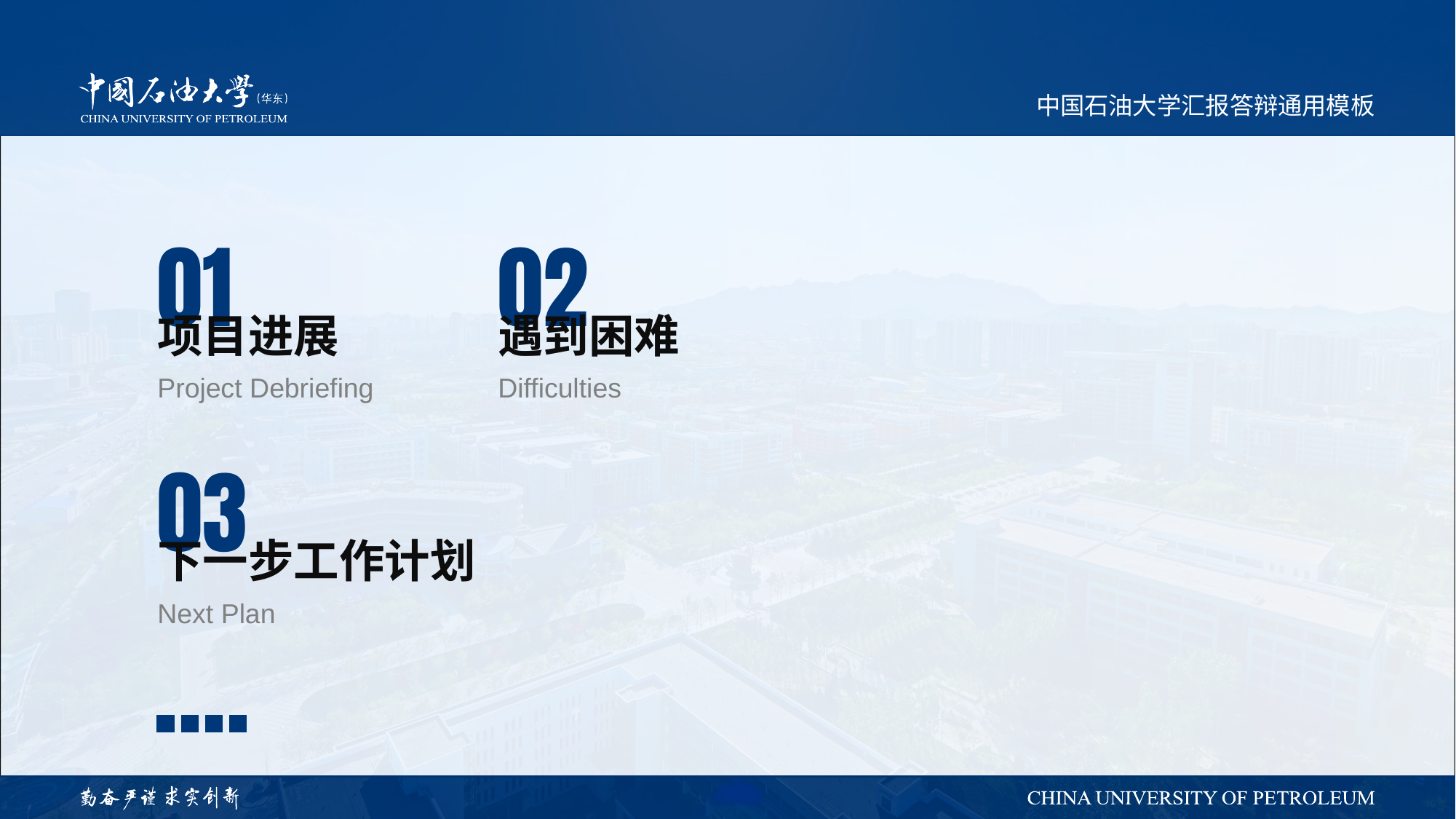

中国石油大学汇报答辩通用模板
01
02
项目进展
遇到困难
Project Debriefing
Difficulties
03
下一步工作计划
Next Plan